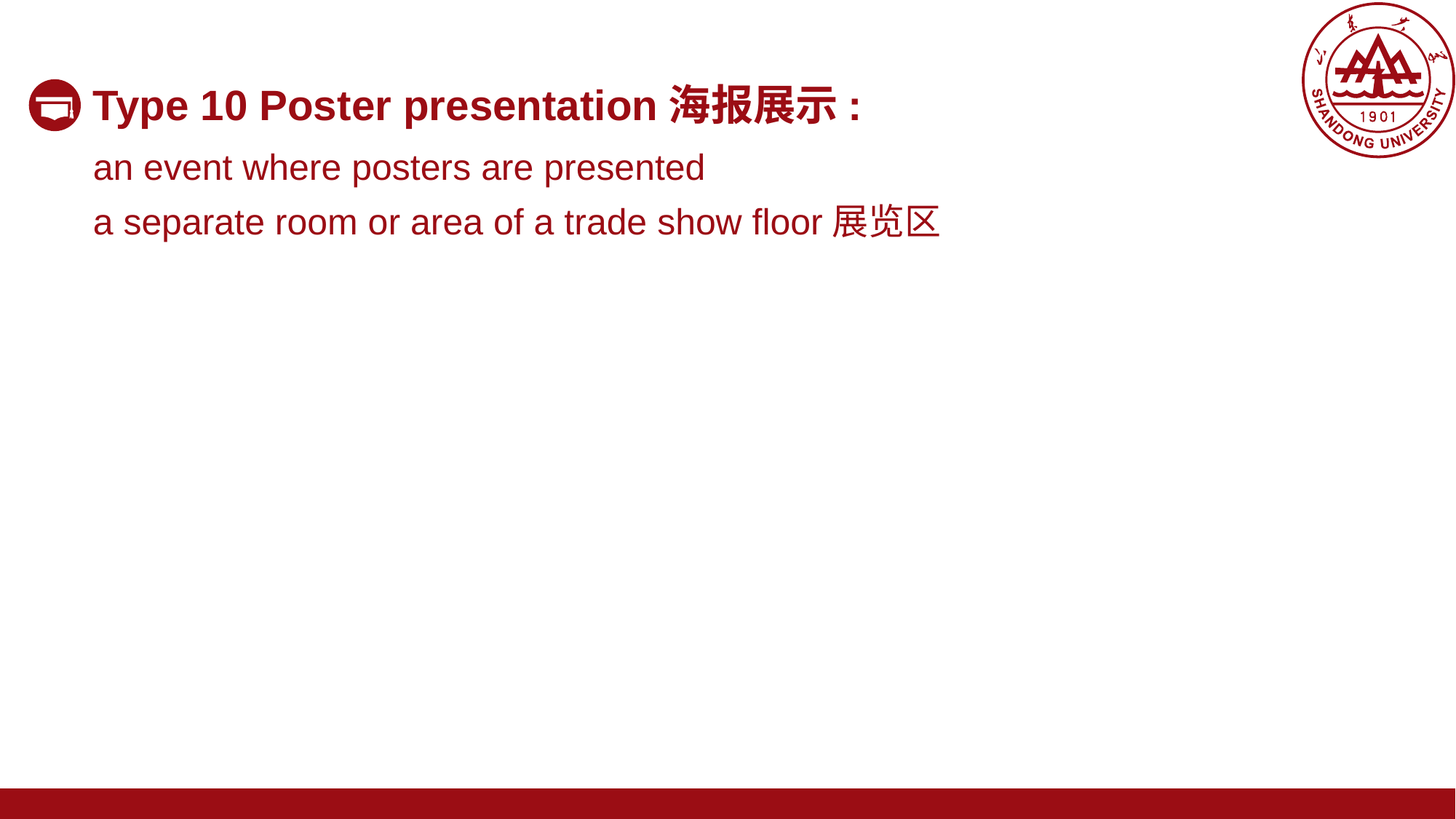

Type 10 Poster presentation海报展示:
an event where posters are presented
a separate room or area of a trade show floor展览区